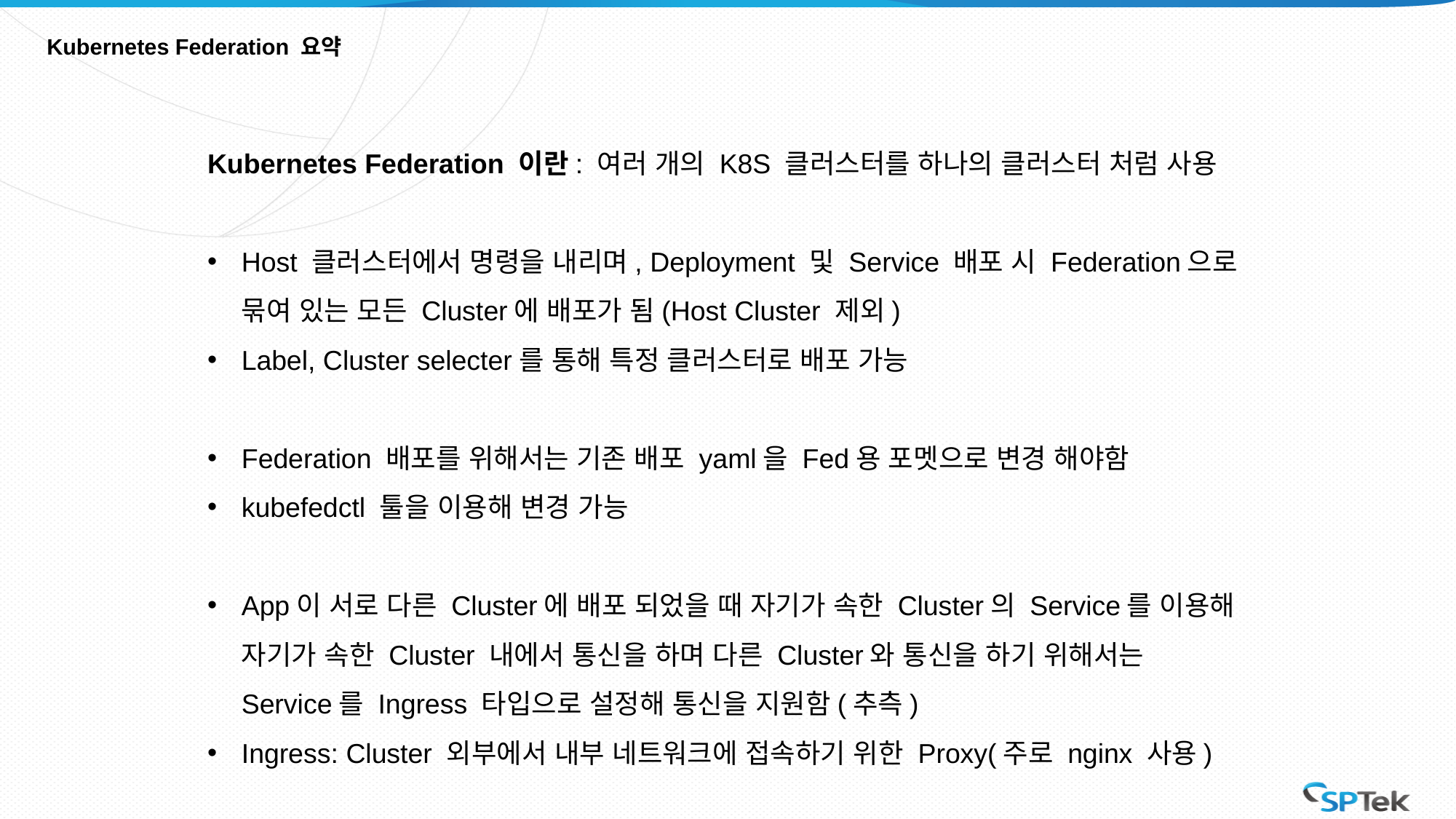

# Kubernetes Federation 요약
Kubernetes Federation 이란: 여러 개의 K8S 클러스터를 하나의 클러스터 처럼 사용

Host 클러스터에서 명령을 내리며, Deployment 및 Service 배포 시 Federation으로 묶여 있는 모든 Cluster에 배포가 됨(Host Cluster 제외)
Label, Cluster selecter를 통해 특정 클러스터로 배포 가능

Federation 배포를 위해서는 기존 배포 yaml을 Fed용 포멧으로 변경 해야함
kubefedctl 툴을 이용해 변경 가능

App이 서로 다른 Cluster에 배포 되었을 때 자기가 속한 Cluster의 Service를 이용해 자기가 속한 Cluster 내에서 통신을 하며 다른 Cluster와 통신을 하기 위해서는 Service를 Ingress 타입으로 설정해 통신을 지원함(추측)
Ingress: Cluster 외부에서 내부 네트워크에 접속하기 위한 Proxy(주로 nginx 사용)